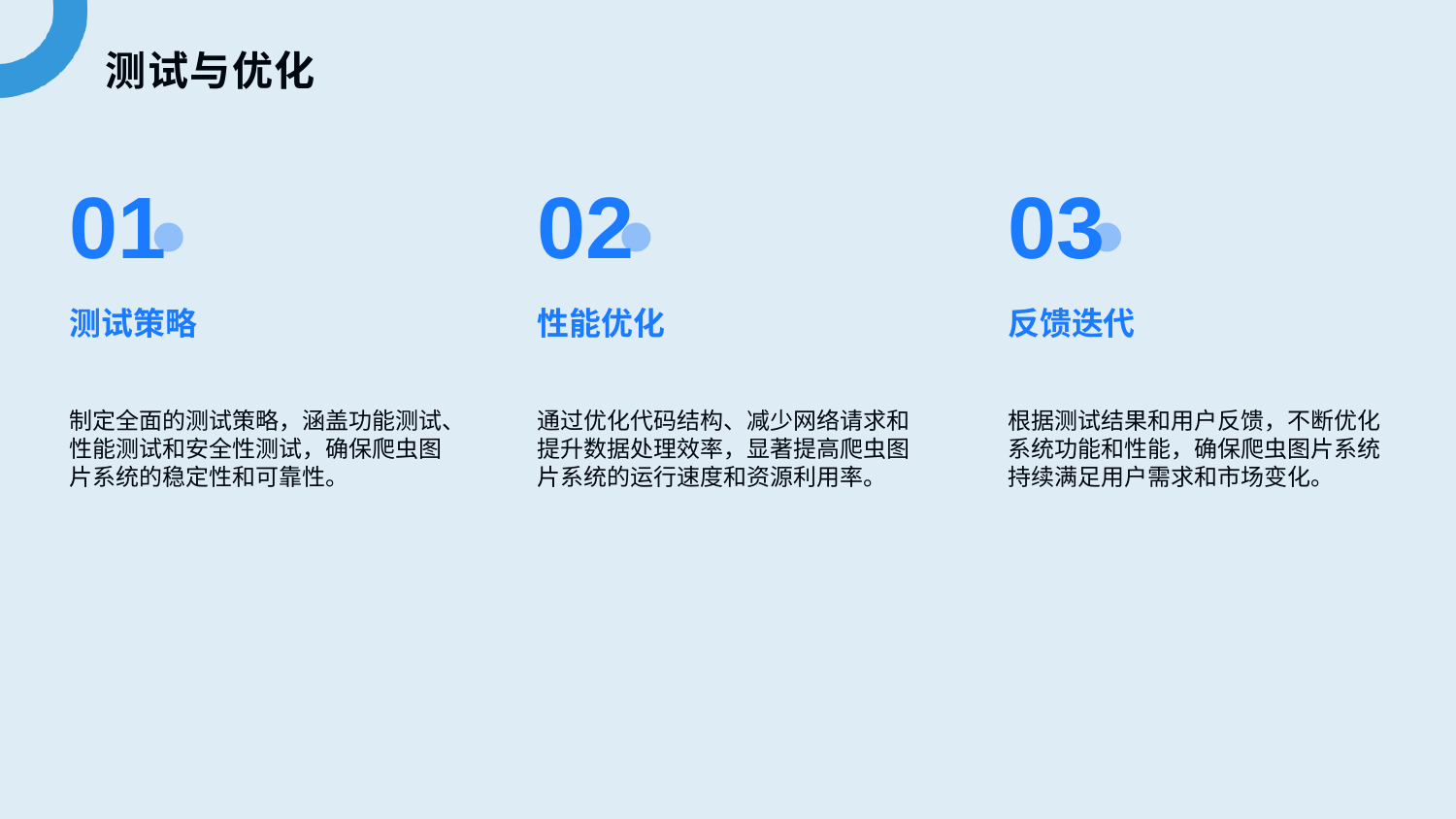

测试与优化
01
02
03

性能优化
测试策略
反馈迭代
制定全面的测试策略，涵盖功能测试、性能测试和安全性测试，确保爬虫图片系统的稳定性和可靠性。
通过优化代码结构、减少网络请求和提升数据处理效率，显著提高爬虫图片系统的运行速度和资源利用率。
根据测试结果和用户反馈，不断优化系统功能和性能，确保爬虫图片系统持续满足用户需求和市场变化。